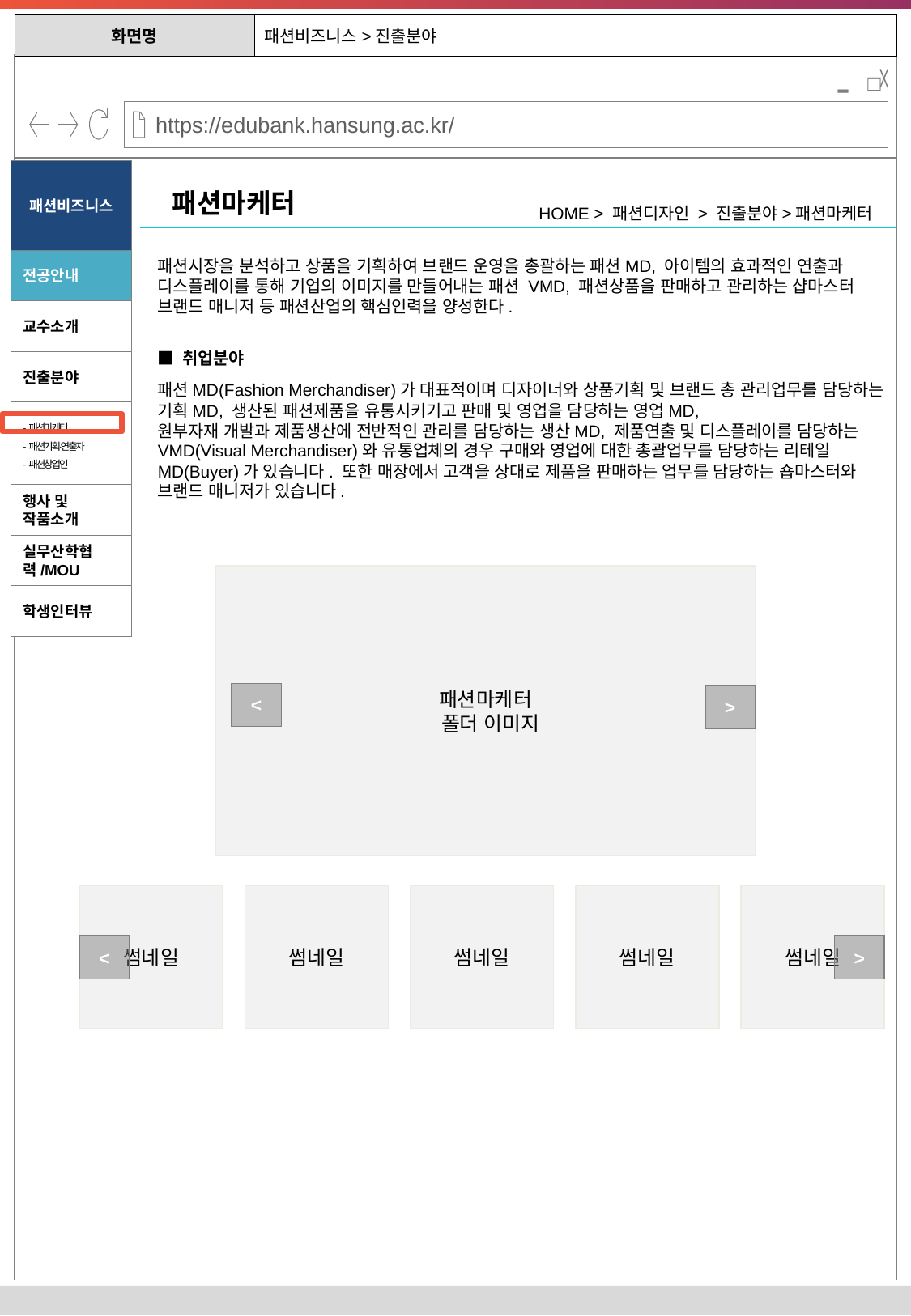

| 화면명 | 패션비즈니스>진출분야 |
| --- | --- |
-
패션비즈니스
패션마케터
HOME > 패션디자인 > 진출분야>패션마케터
패션시장을 분석하고 상품을 기획하여 브랜드 운영을 총괄하는 패션MD, 아이템의 효과적인 연출과 디스플레이를 통해 기업의 이미지를 만들어내는 패션 VMD, 패션상품을 판매하고 관리하는 샵마스터 브랜드 매니저 등 패션산업의 핵심인력을 양성한다.
전공안내
교수소개
■ 취업분야
진출분야
패션MD(Fashion Merchandiser)가 대표적이며 디자이너와 상품기획 및 브랜드 총 관리업무를 담당하는 기획MD, 생산된 패션제품을 유통시키기고 판매 및 영업을 담당하는 영업MD,
원부자재 개발과 제품생산에 전반적인 관리를 담당하는 생산MD, 제품연출 및 디스플레이를 담당하는 VMD(Visual Merchandiser)와 유통업체의 경우 구매와 영업에 대한 총괄업무를 담당하는 리테일MD(Buyer)가 있습니다. 또한 매장에서 고객을 상대로 제품을 판매하는 업무를 담당하는 숍마스터와 브랜드 매니저가 있습니다.
-패션마케터
-패션기획∙연출자
-패션창업인

행사 및 작품소개
실무산학협력/MOU
패션마케터
 폴더 이미지
학생인터뷰
<
>
썸네일
썸네일
썸네일
썸네일
썸네일
<
>